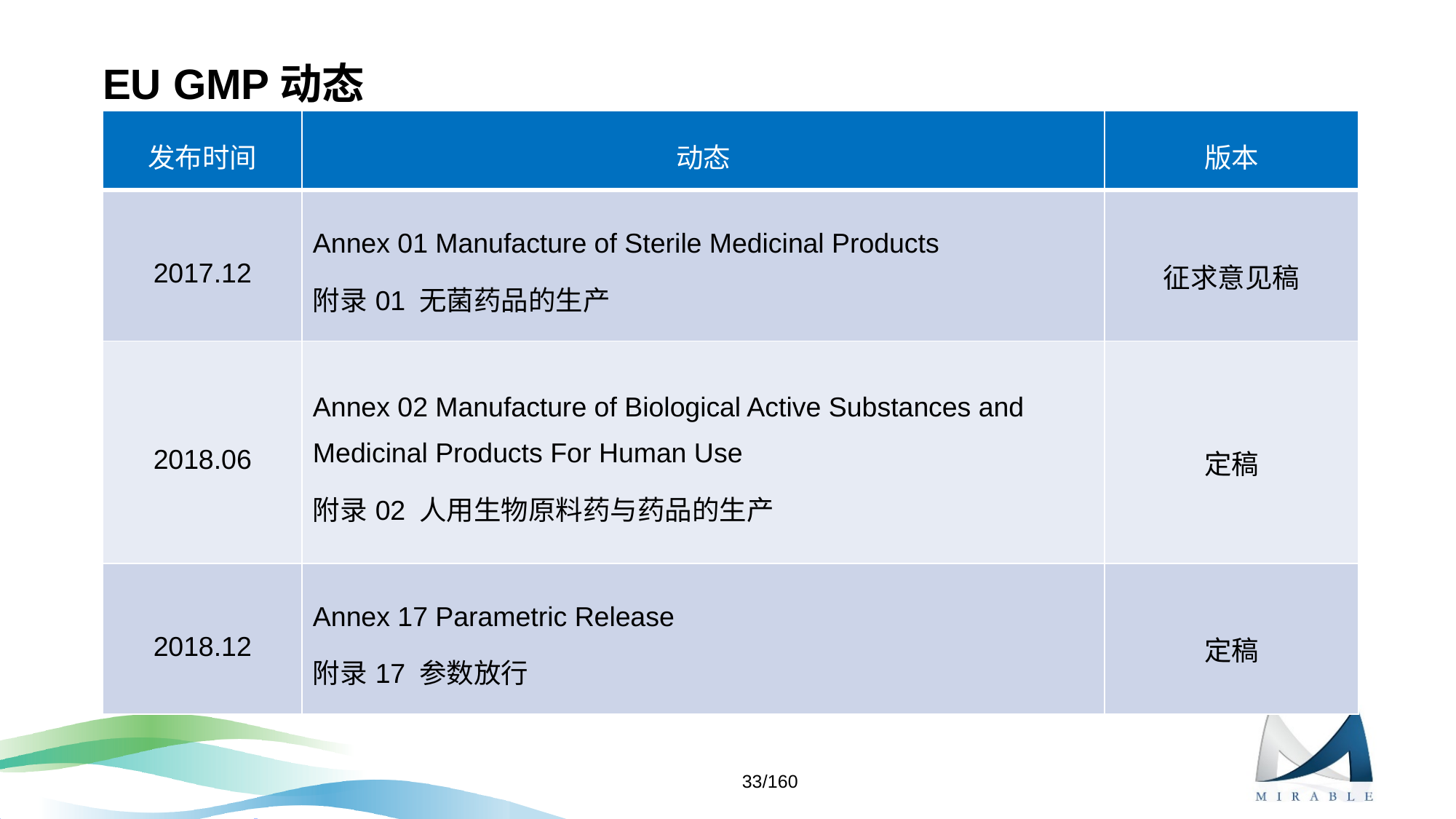

# EU GMP动态
| 发布时间 | 动态 | 版本 |
| --- | --- | --- |
| 2017.12 | Annex 01 Manufacture of Sterile Medicinal Products 附录01 无菌药品的生产 | 征求意见稿 |
| 2018.06 | Annex 02 Manufacture of Biological Active Substances and Medicinal Products For Human Use 附录02 人用生物原料药与药品的生产 | 定稿 |
| 2018.12 | Annex 17 Parametric Release 附录17 参数放行 | 定稿 |
33/160